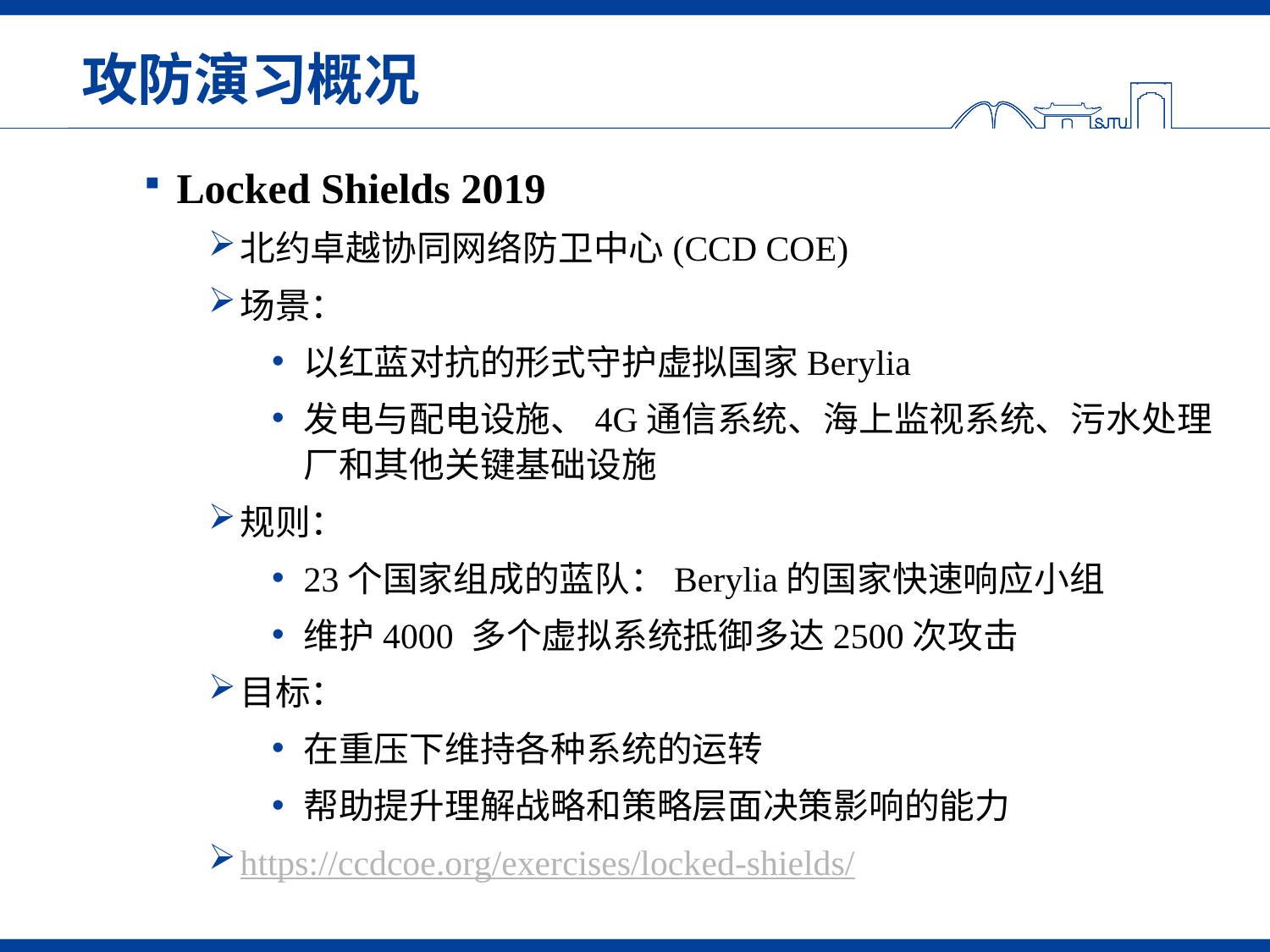

# 攻防演习概况
Locked Shields 2019
北约卓越协同网络防卫中心(CCD COE)
场景：
以红蓝对抗的形式守护虚拟国家Berylia
发电与配电设施、4G通信系统、海上监视系统、污水处理厂和其他关键基础设施
规则：
23个国家组成的蓝队：Berylia的国家快速响应小组
维护4000 多个虚拟系统抵御多达2500次攻击
目标：
在重压下维持各种系统的运转
帮助提升理解战略和策略层面决策影响的能力
https://ccdcoe.org/exercises/locked-shields/